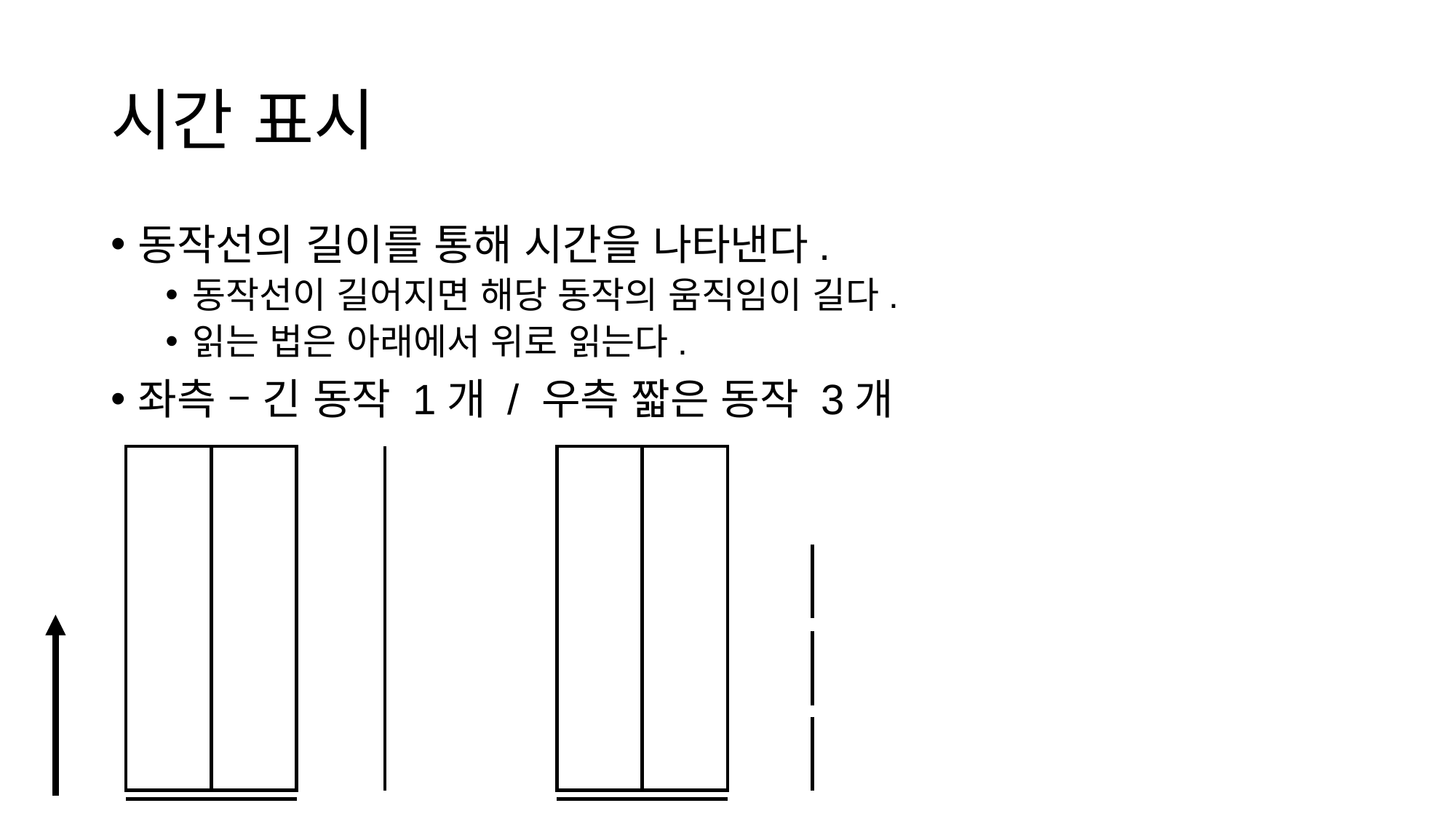

# 시간 표시
동작선의 길이를 통해 시간을 나타낸다.
동작선이 길어지면 해당 동작의 움직임이 길다.
읽는 법은 아래에서 위로 읽는다.
좌측 – 긴 동작 1개 / 우측 짧은 동작 3개